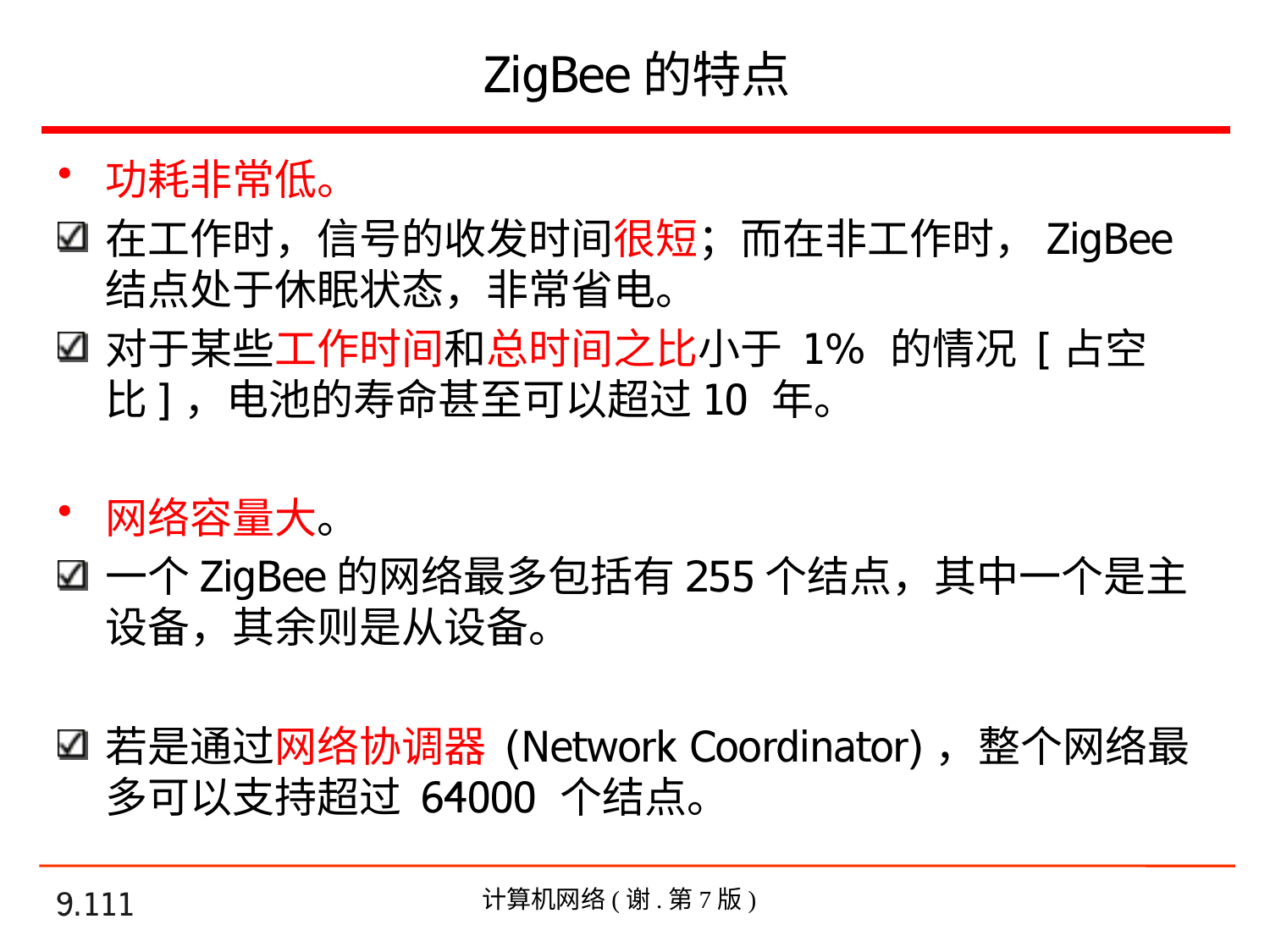

# ZigBee的特点
功耗非常低。
在工作时，信号的收发时间很短；而在非工作时，ZigBee结点处于休眠状态，非常省电。
对于某些工作时间和总时间之比小于 1% 的情况 [占空比]，电池的寿命甚至可以超过10 年。

网络容量大。
一个ZigBee的网络最多包括有255个结点，其中一个是主设备，其余则是从设备。

若是通过网络协调器 (Network Coordinator)，整个网络最多可以支持超过 64000 个结点。